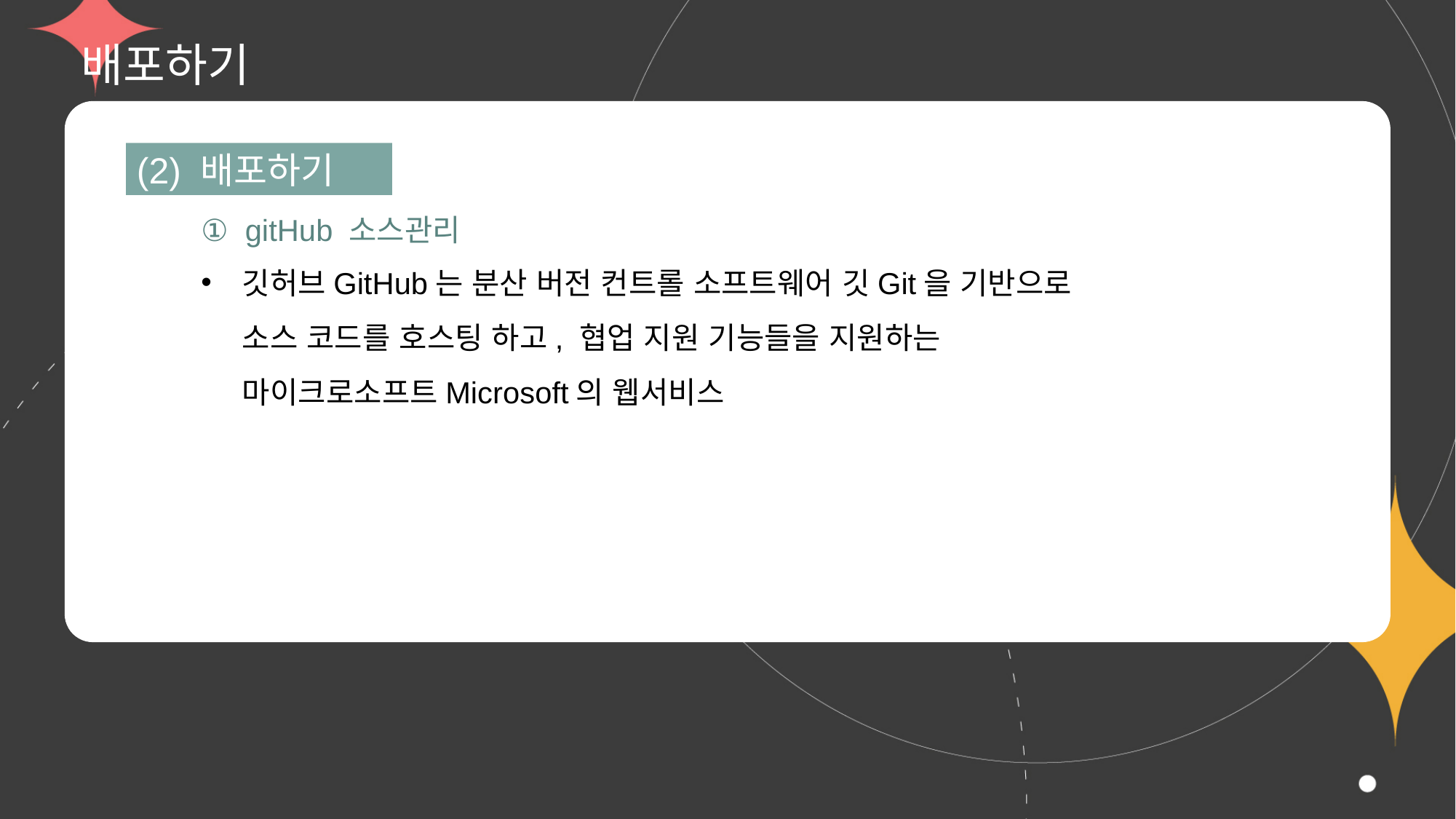

# 배포하기
(2) 배포하기
①  gitHub 소스관리
깃허브GitHub는 분산 버전 컨트롤 소프트웨어 깃Git을 기반으로
소스 코드를 호스팅 하고, 협업 지원 기능들을 지원하는 마이크로소프트Microsoft의 웹서비스